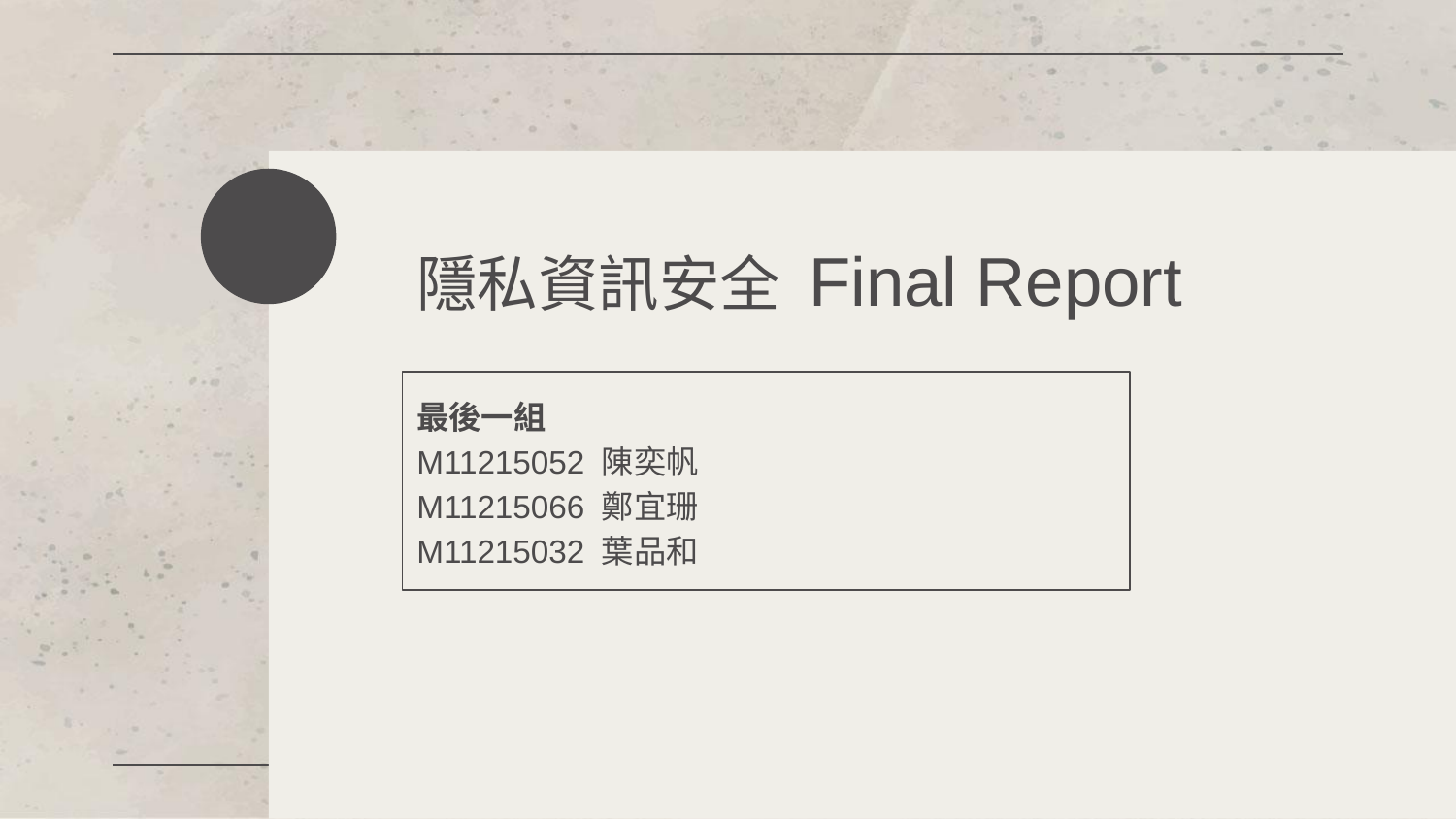

# 隱私資訊安全 Final Report
最後一組
M11215052 陳奕帆
M11215066 鄭宜珊
M11215032 葉品和